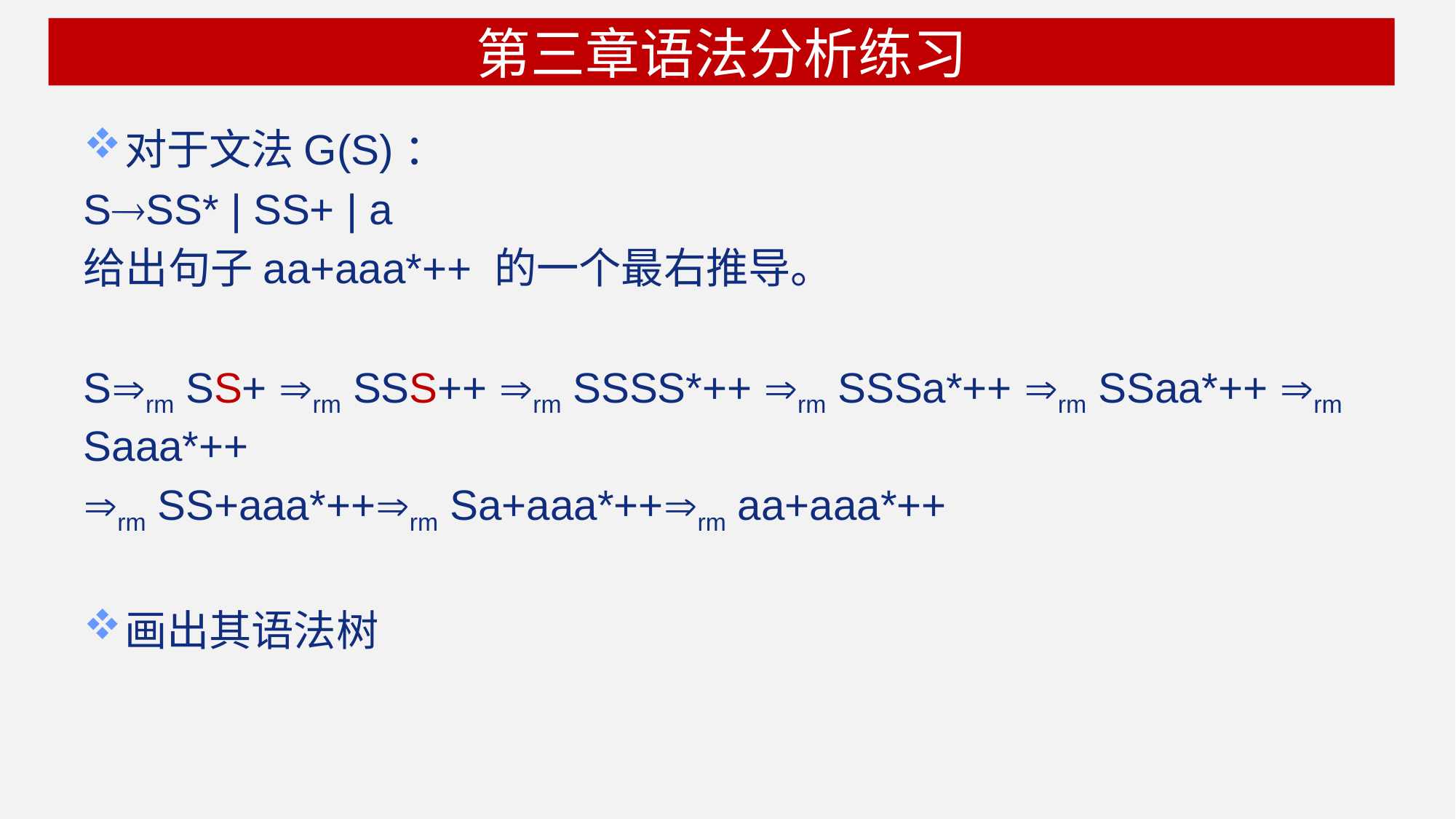

# 第三章语法分析练习
对于文法G(S)：
S→SS* | SS+ | a
给出句子aa+aaa*++ 的一个最右推导。

S⇒rm SS+ ⇒rm SSS++ ⇒rm SSSS*++ ⇒rm SSSa*++ ⇒rm SSaa*++ ⇒rm Saaa*++
⇒rm SS+aaa*++⇒rm Sa+aaa*++⇒rm aa+aaa*++

画出其语法树